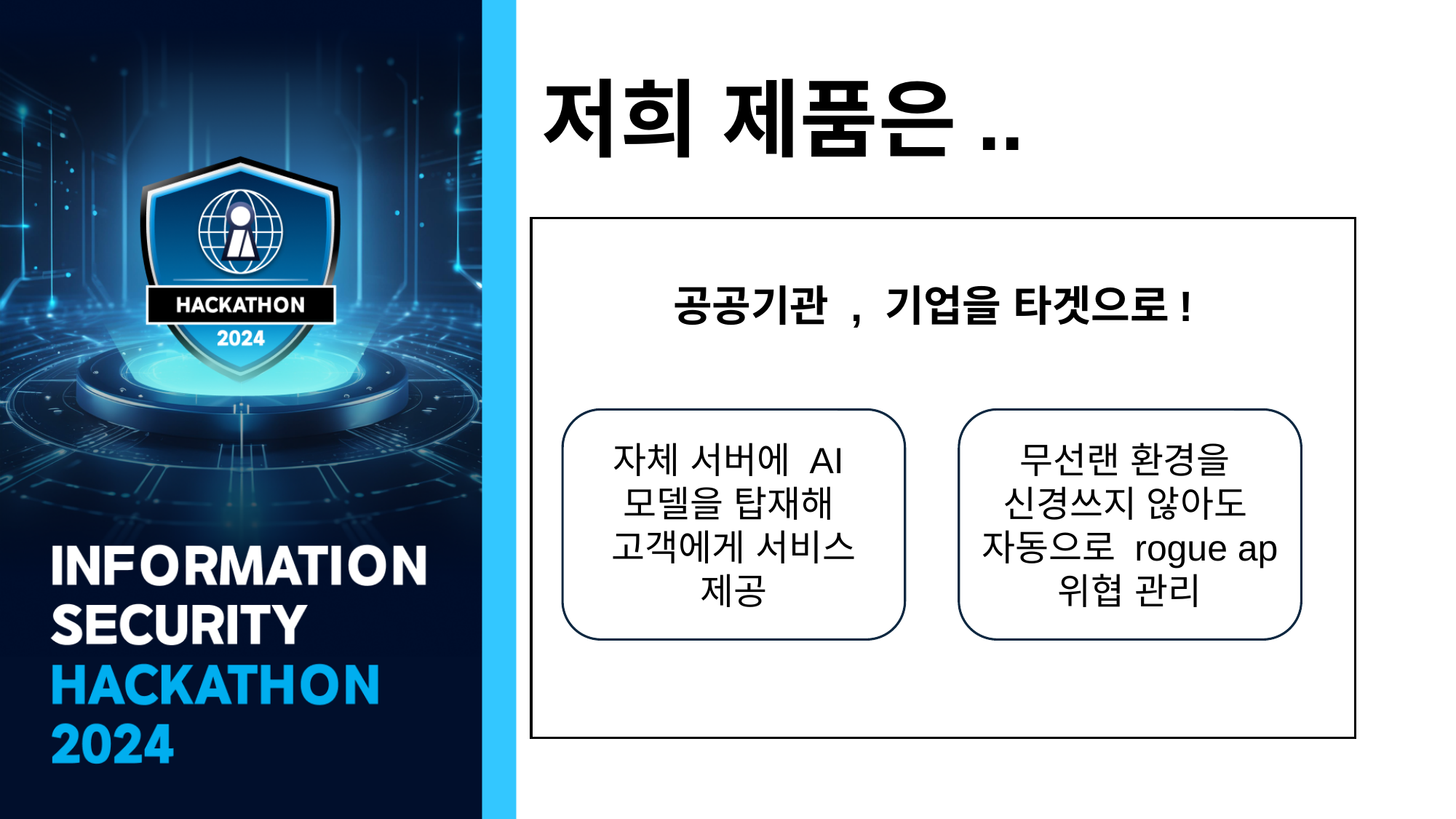

# 저희 제품은..

	 공공기관 , 기업을 타겟으로!

자체 서버에 AI
모델을 탑재해
고객에게 서비스 제공
무선랜 환경을
신경쓰지 않아도
자동으로 rogue ap 위협 관리